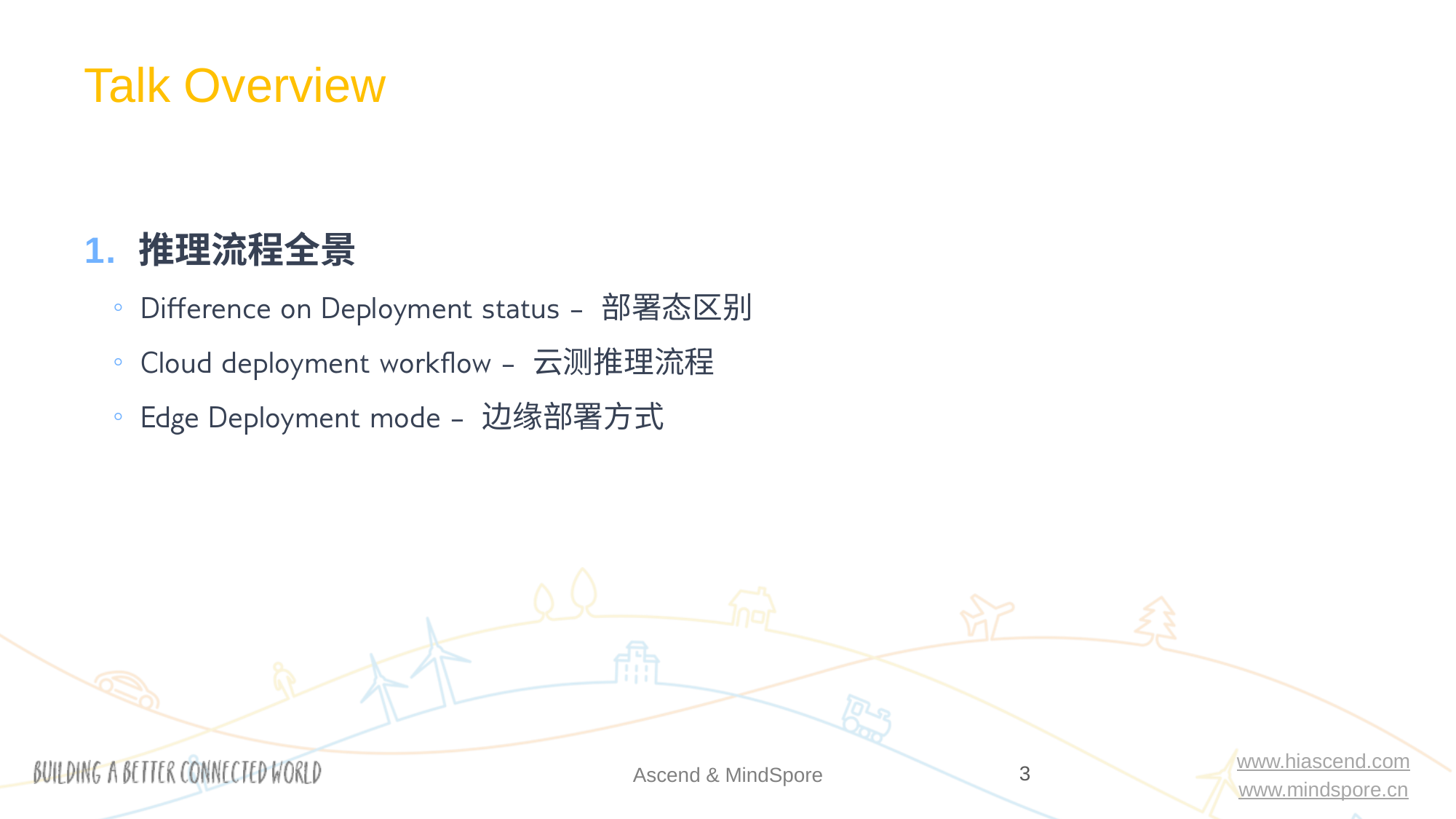

Talk Overview
推理流程全景
Difference on Deployment status – 部署态区别
Cloud deployment workflow – 云测推理流程
Edge Deployment mode – 边缘部署方式